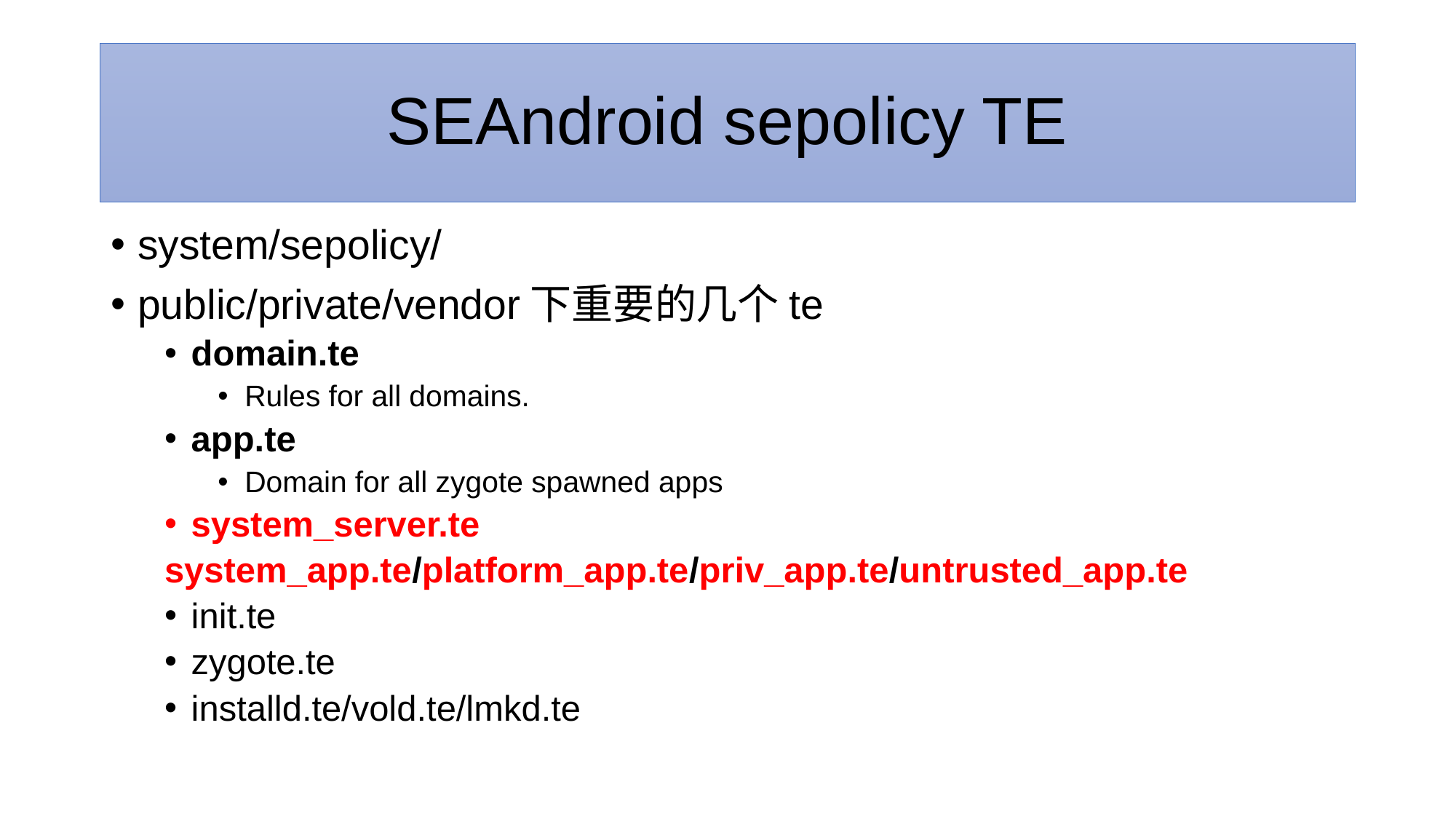

# SEAndroid sepolicy TE
system/sepolicy/
public/private/vendor下重要的几个te
domain.te
Rules for all domains.
app.te
Domain for all zygote spawned apps
system_server.te
system_app.te/platform_app.te/priv_app.te/untrusted_app.te
init.te
zygote.te
installd.te/vold.te/lmkd.te